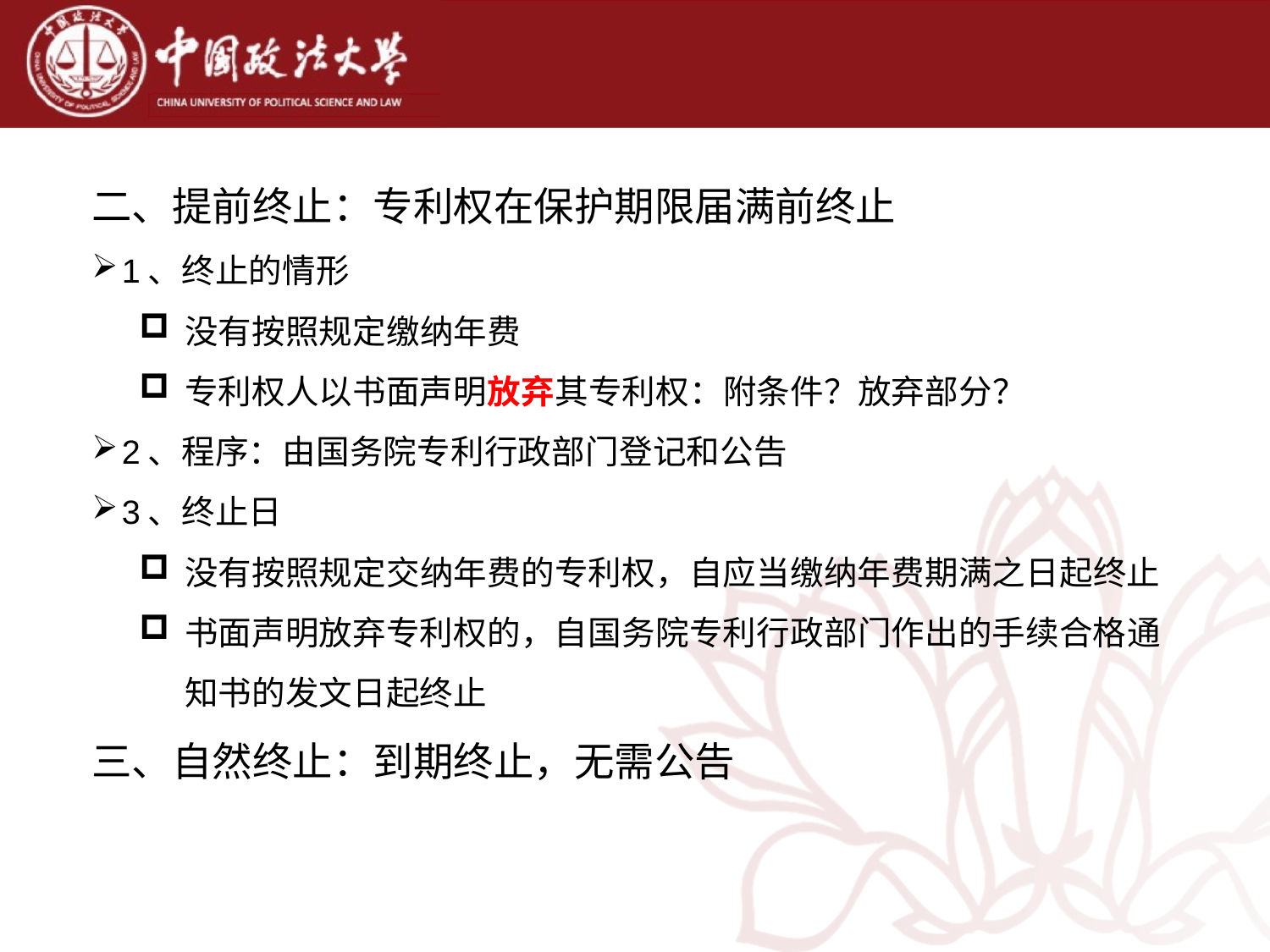

二、提前终止：专利权在保护期限届满前终止
1、终止的情形
没有按照规定缴纳年费
专利权人以书面声明放弃其专利权：附条件？放弃部分？
2、程序：由国务院专利行政部门登记和公告
3、终止日
没有按照规定交纳年费的专利权，自应当缴纳年费期满之日起终止
书面声明放弃专利权的，自国务院专利行政部门作出的手续合格通知书的发文日起终止
三、自然终止：到期终止，无需公告